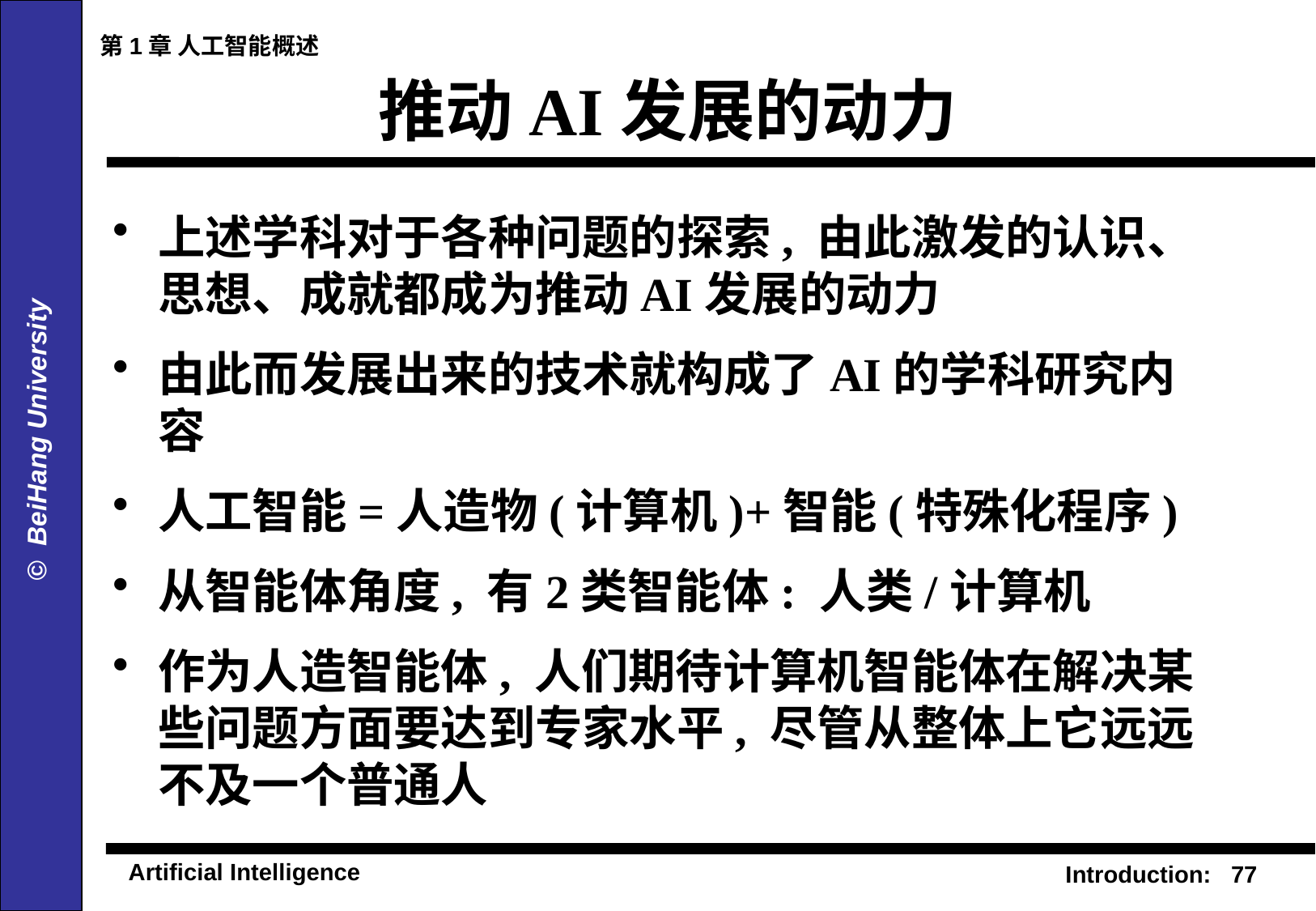

第1章 人工智能概述
# 推动AI发展的动力
上述学科对于各种问题的探索, 由此激发的认识、思想、成就都成为推动AI发展的动力
由此而发展出来的技术就构成了AI的学科研究内容
人工智能=人造物(计算机)+智能(特殊化程序)
从智能体角度, 有2类智能体: 人类/计算机
作为人造智能体, 人们期待计算机智能体在解决某些问题方面要达到专家水平, 尽管从整体上它远远不及一个普通人